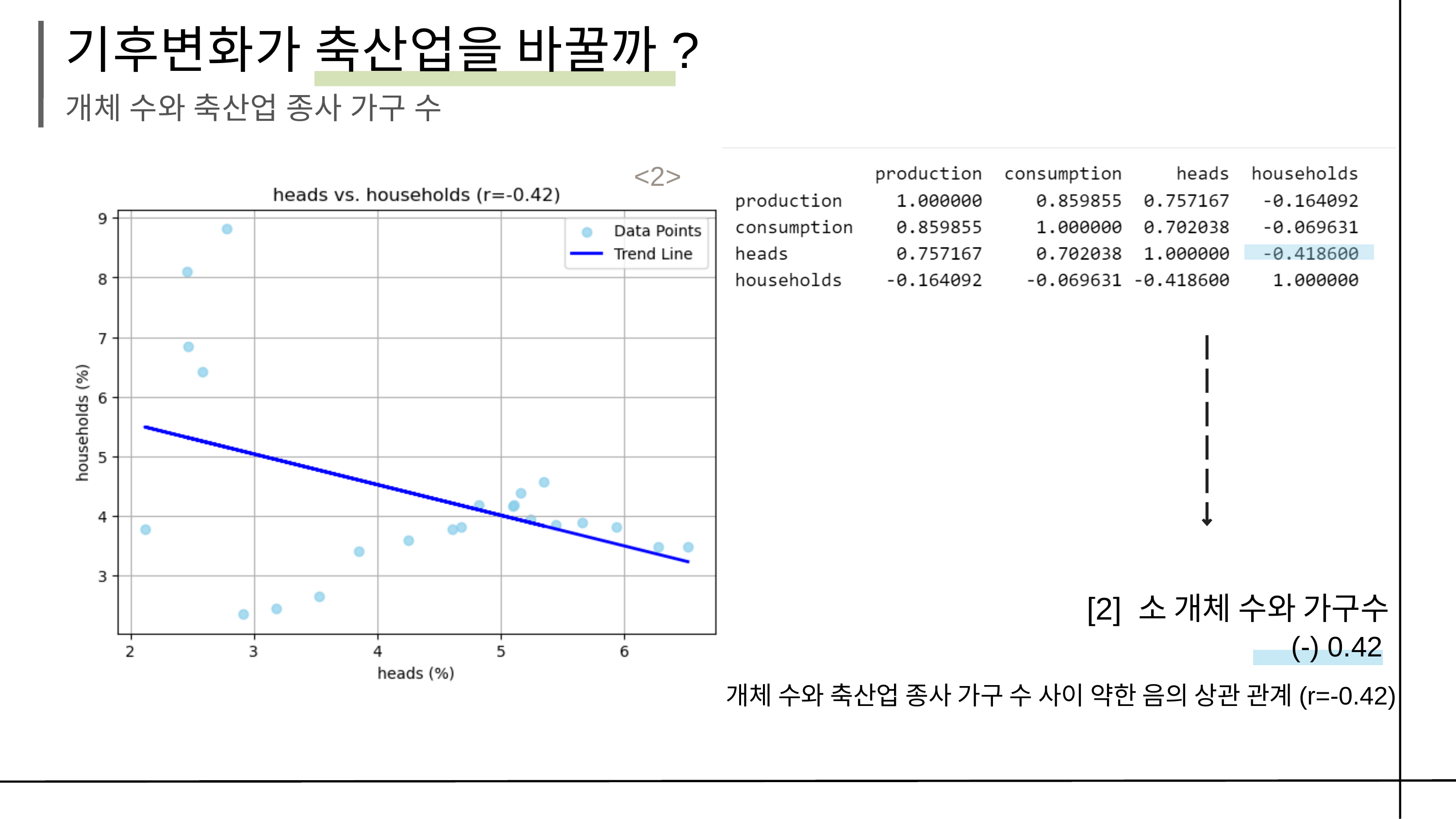

기후변화가 축산업을 바꿀까?
개체 수와 축산업 종사 가구 수

<2>

[2] 소 개체 수와 가구수

(-) 0.42
개체 수와 축산업 종사 가구 수 사이 약한 음의 상관 관계(r=-0.42)